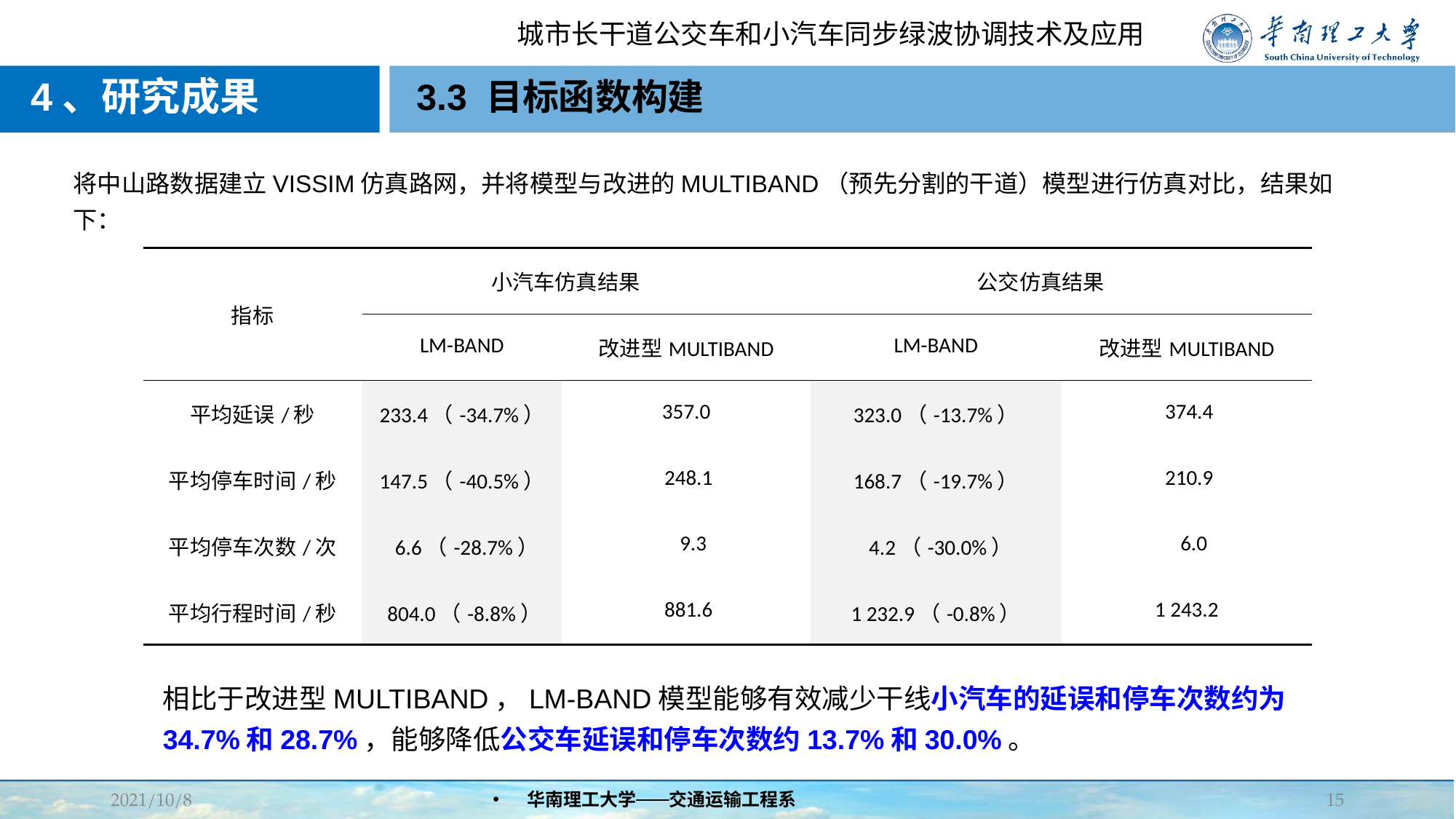

4、研究成果
# 3.3 目标函数构建
将中山路数据建立VISSIM仿真路网，并将模型与改进的MULTIBAND（预先分割的干道）模型进行仿真对比，结果如下：

| 指标 | 小汽车仿真结果 |  | 公交仿真结果 |  |  |
| --- | --- | --- | --- | --- | --- |
|  | LM-BAND | 改进型MULTIBAND |  | LM-BAND | 改进型MULTIBAND |
| 平均延误/秒 | 233.4（-34.7%） | 357.0 |  | 323.0（-13.7%） | 374.4 |
| 平均停车时间/秒 | 147.5（-40.5%） | 248.1 |  | 168.7（-19.7%） | 210.9 |
| 平均停车次数/次 | 6.6（-28.7%） | 9.3 |  | 4.2（-30.0%） | 6.0 |
| 平均行程时间/秒 | 804.0（-8.8%） | 881.6 |  | 1 232.9（-0.8%） | 1 243.2 |
相比于改进型MULTIBAND，LM-BAND模型能够有效减少干线小汽车的延误和停车次数约为34.7%和28.7%，能够降低公交车延误和停车次数约13.7%和30.0%。
2021/10/8
华南理工大学——交通运输工程系
15